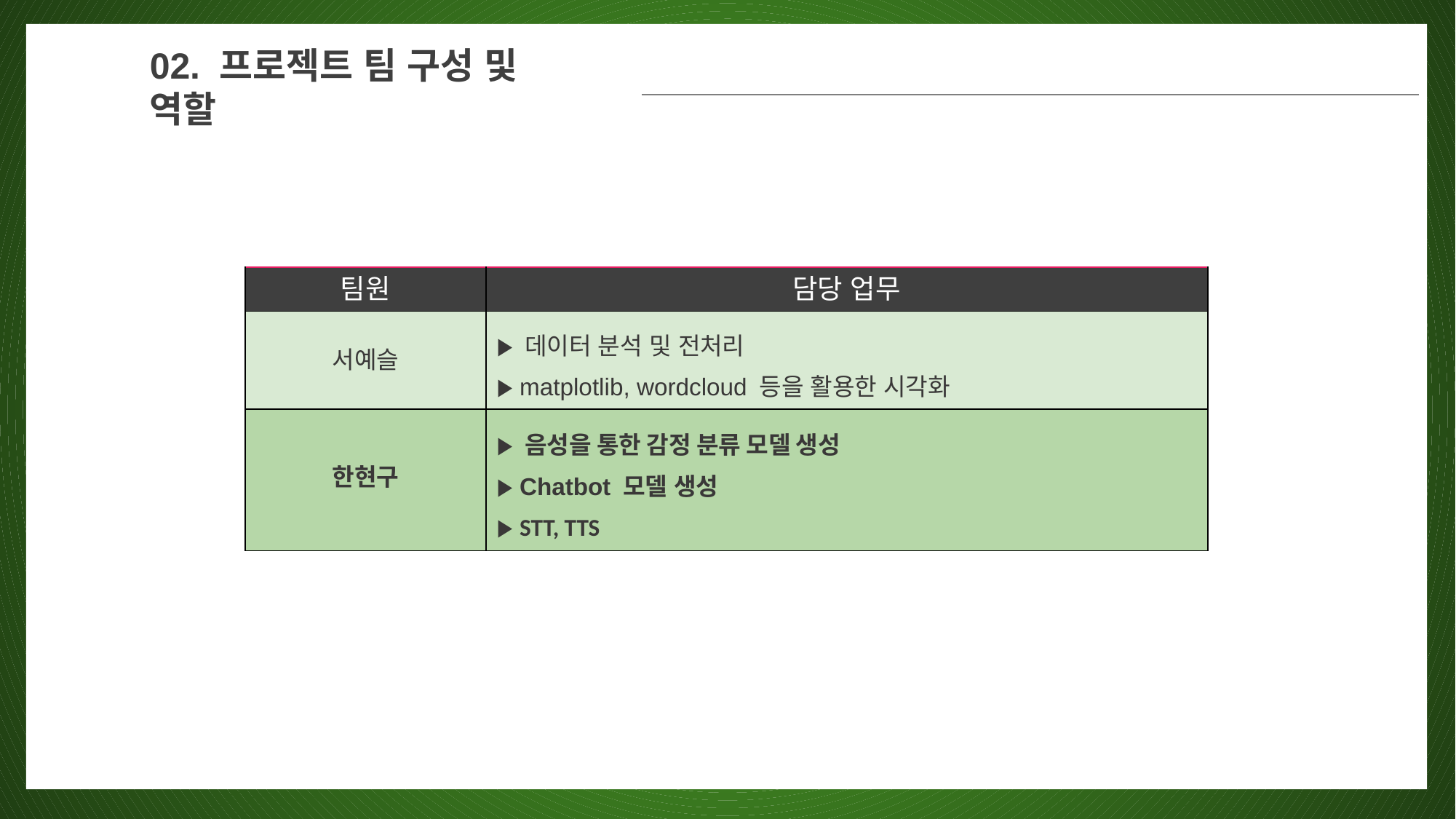

02. 프로젝트 팀 구성 및 역할
| 팀원 | 담당 업무 |
| --- | --- |
| 서예슬 | ▶ 데이터 분석 및 전처리 ▶ matplotlib, wordcloud 등을 활용한 시각화 |
| 한현구 | ▶ 음성을 통한 감정 분류 모델 생성 ▶ Chatbot 모델 생성 ▶ STT, TTS |